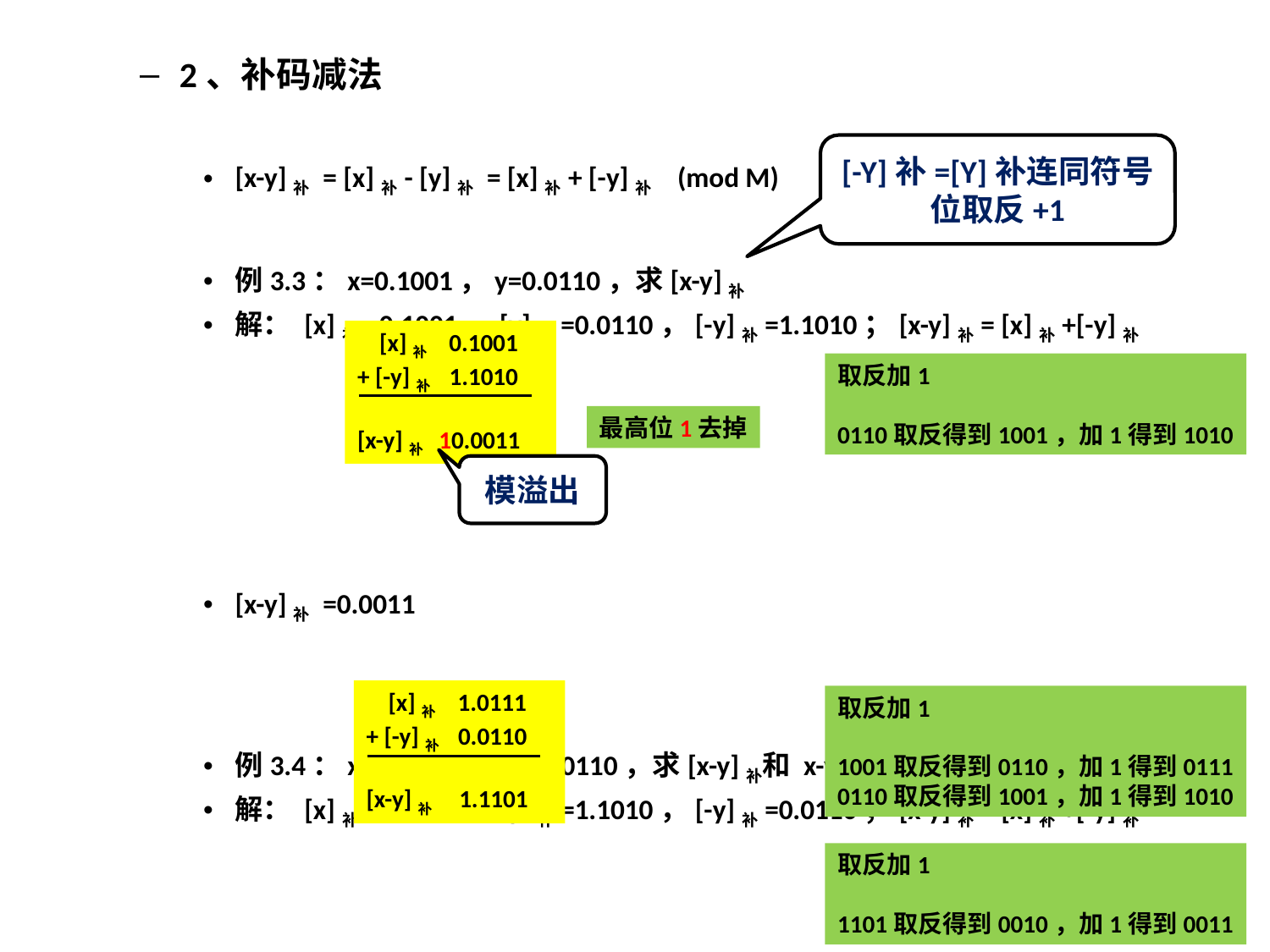

2、补码减法

[x-y]补 = [x]补- [y]补 = [x]补+ [-y]补   (mod M)

例3.3：x=0.1001，y=0.0110，求[x-y]补
解： [x]补=0.1001，[y]补=0.0110，[-y]补=1.1010；[x-y]补= [x]补+[-y]补

[x-y]补 =0.0011

例3.4：x=-0.1001，y=-0.0110，求[x-y]补和 x-y
解： [x]补=1.0111，[y]补=1.1010，[-y]补=0.0110；[x-y]补= [x]补+[-y]补

[x-y]补=1.1101          x-y = -0.0011

[-Y]补=[Y]补连同符号位取反+1
    [x]补     0.1001
+ [-y]补    1.1010

[x-y]补   10.0011
取反加1

0110取反得到1001，加1得到1010
最高位1去掉
模溢出
    [x]补     1.0111
+ [-y]补    0.0110

[x-y]补     1.1101
取反加1

1001取反得到0110，加1得到0111
0110取反得到1001，加1得到1010
取反加1

1101取反得到0010，加1得到0011